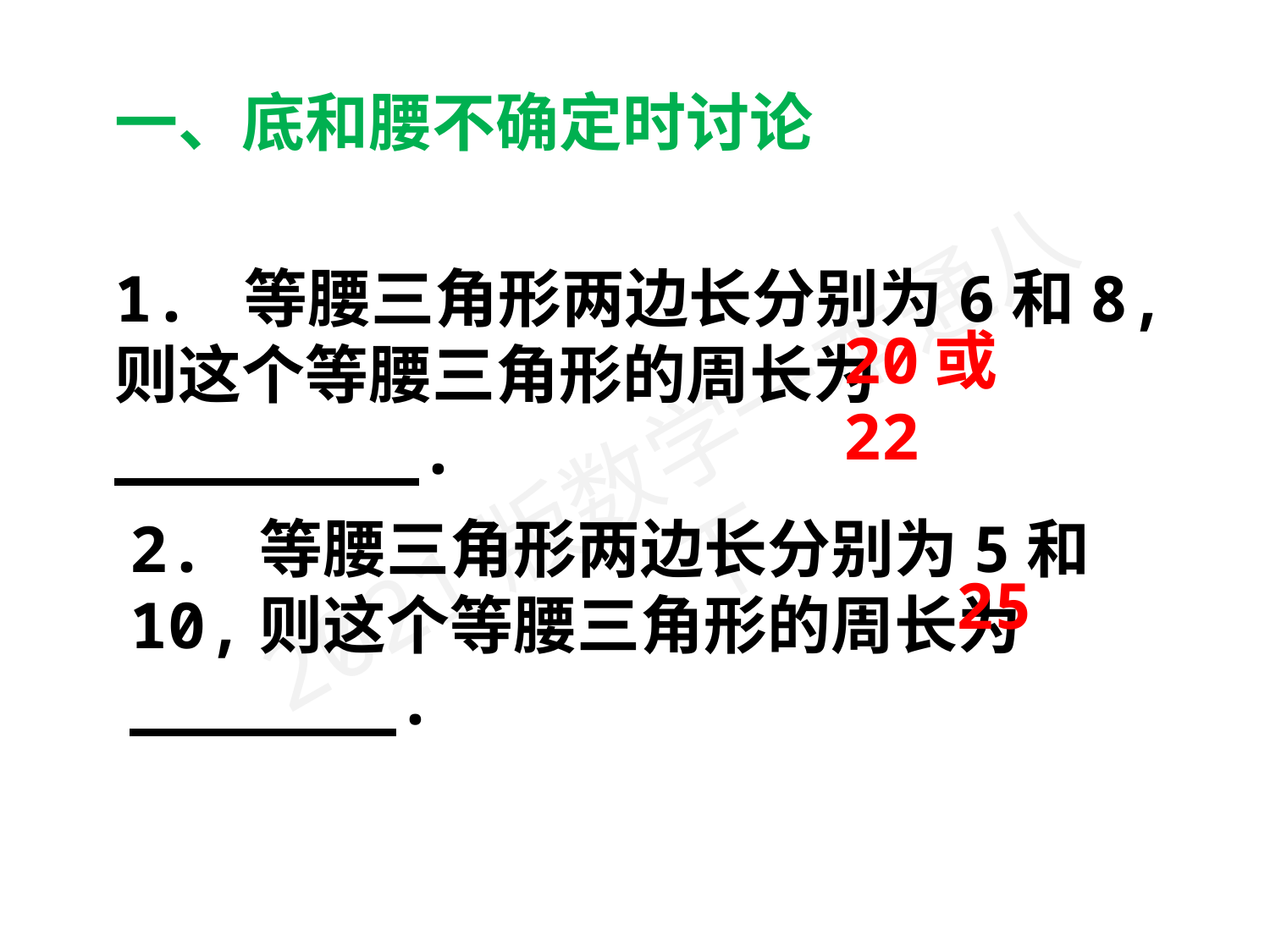

一、底和腰不确定时讨论
1. 等腰三角形两边长分别为6和8,则这个等腰三角形的周长为________.
20或22
2. 等腰三角形两边长分别为5和10,则这个等腰三角形的周长为_______.
25